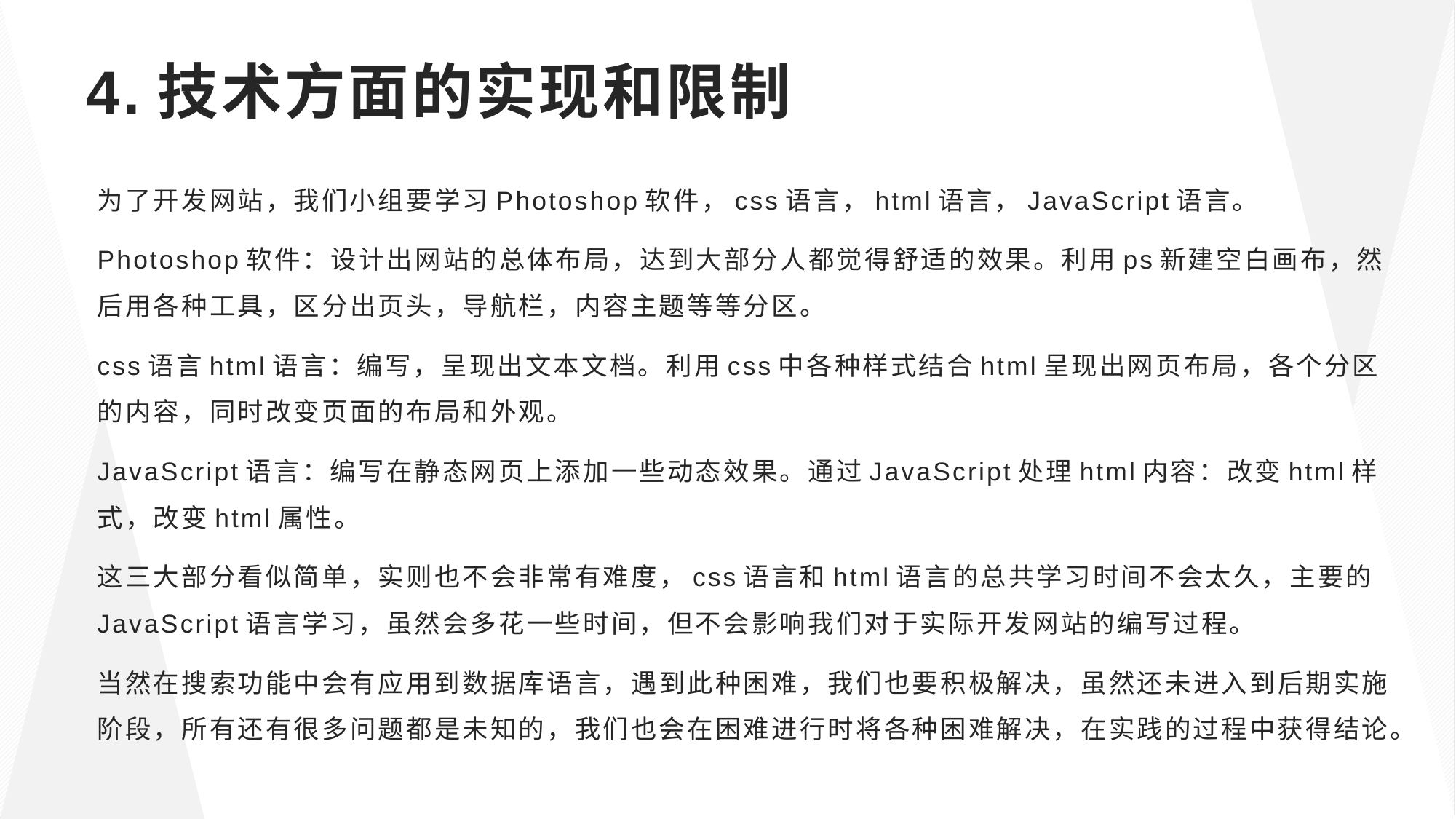

# 4.技术方面的实现和限制
为了开发网站，我们小组要学习Photoshop软件，css语言，html语言，JavaScript语言。
Photoshop软件：设计出网站的总体布局，达到大部分人都觉得舒适的效果。利用ps新建空白画布，然后用各种工具，区分出页头，导航栏，内容主题等等分区。
css语言html语言：编写，呈现出文本文档。利用css中各种样式结合html呈现出网页布局，各个分区的内容，同时改变页面的布局和外观。
JavaScript语言：编写在静态网页上添加一些动态效果。通过JavaScript处理html内容：改变html样式，改变html属性。
这三大部分看似简单，实则也不会非常有难度，css语言和html语言的总共学习时间不会太久，主要的JavaScript语言学习，虽然会多花一些时间，但不会影响我们对于实际开发网站的编写过程。
当然在搜索功能中会有应用到数据库语言，遇到此种困难，我们也要积极解决，虽然还未进入到后期实施阶段，所有还有很多问题都是未知的，我们也会在困难进行时将各种困难解决，在实践的过程中获得结论。